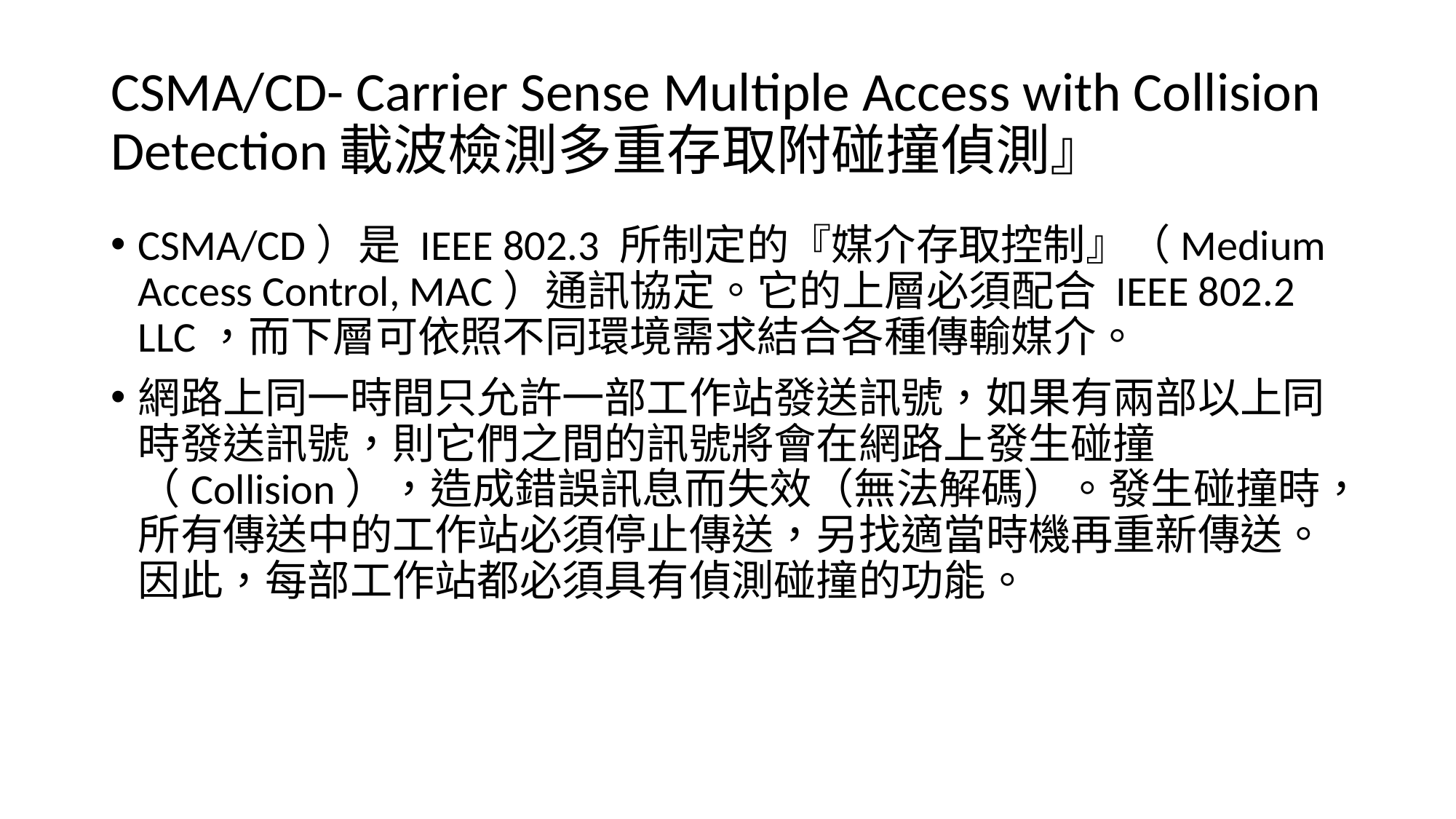

# CSMA/CD- Carrier Sense Multiple Access with Collision Detection載波檢測多重存取附碰撞偵測』
CSMA/CD）是 IEEE 802.3 所制定的『媒介存取控制』（Medium Access Control, MAC）通訊協定。它的上層必須配合 IEEE 802.2 LLC，而下層可依照不同環境需求結合各種傳輸媒介。
網路上同一時間只允許一部工作站發送訊號，如果有兩部以上同時發送訊號，則它們之間的訊號將會在網路上發生碰撞（Collision），造成錯誤訊息而失效（無法解碼）。發生碰撞時，所有傳送中的工作站必須停止傳送，另找適當時機再重新傳送。因此，每部工作站都必須具有偵測碰撞的功能。